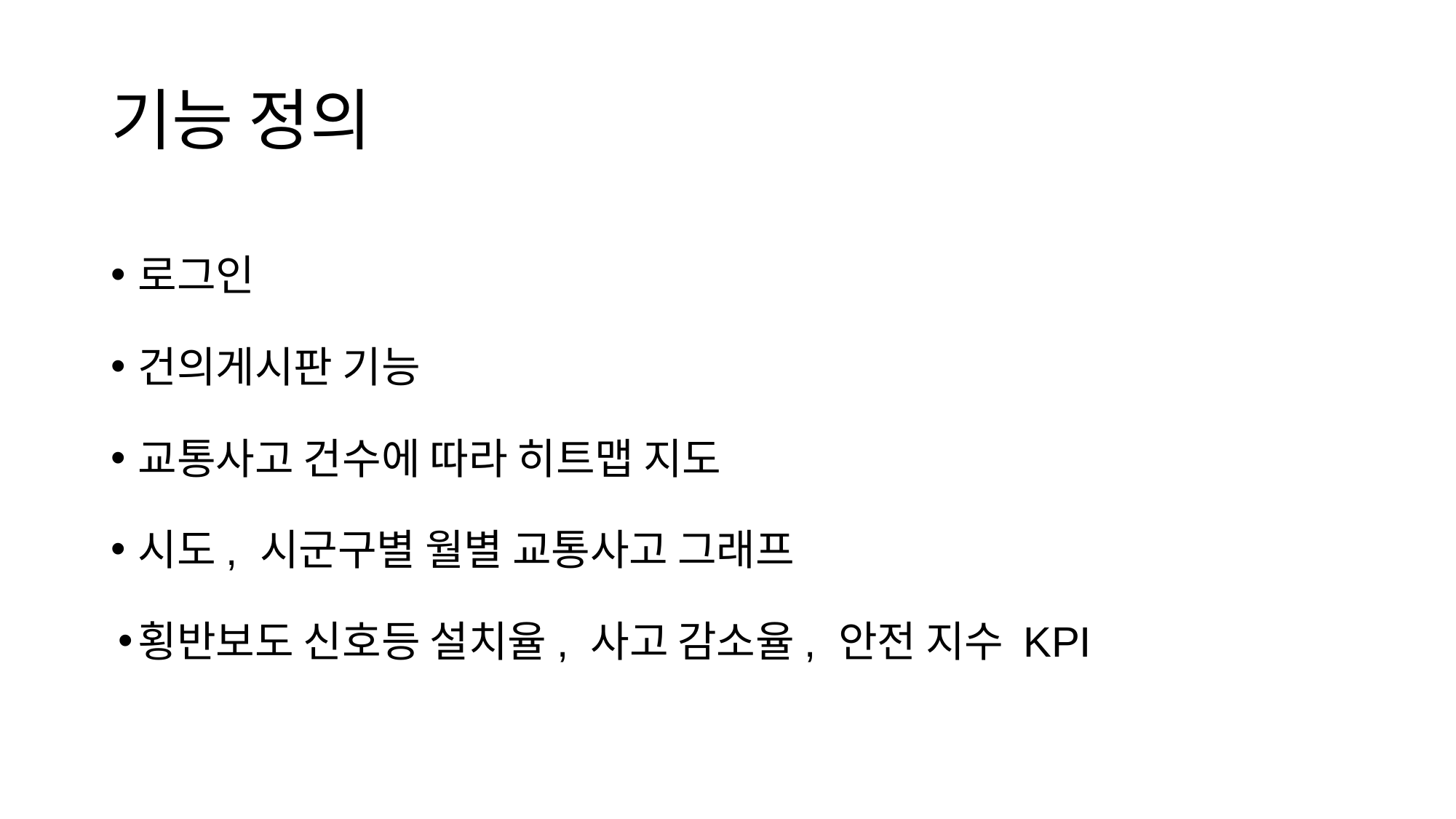

# 기능 정의
로그인
건의게시판 기능
교통사고 건수에 따라 히트맵 지도
시도, 시군구별 월별 교통사고 그래프
횡반보도 신호등 설치율, 사고 감소율, 안전 지수 KPI